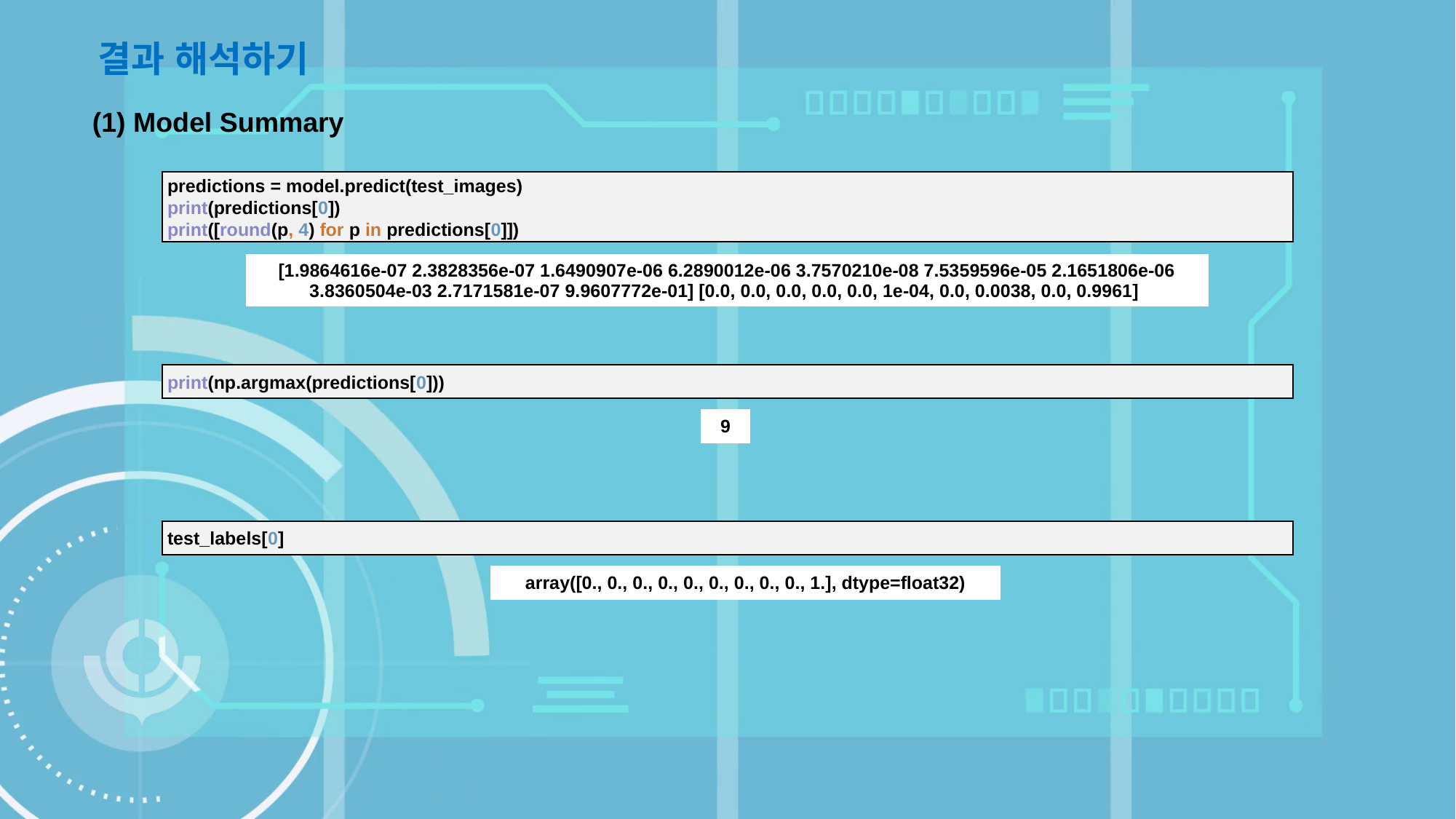

결과 해석하기
(1) Model Summary
predictions = model.predict(test_images)
print(predictions[0])
print([round(p, 4) for p in predictions[0]])
| [1.9864616e-07 2.3828356e-07 1.6490907e-06 6.2890012e-06 3.7570210e-08 7.5359596e-05 2.1651806e-06 3.8360504e-03 2.7171581e-07 9.9607772e-01] [0.0, 0.0, 0.0, 0.0, 0.0, 1e-04, 0.0, 0.0038, 0.0, 0.9961] |
| --- |
print(np.argmax(predictions[0]))
| 9 |
| --- |
test_labels[0]
| array([0., 0., 0., 0., 0., 0., 0., 0., 0., 1.], dtype=float32) |
| --- |